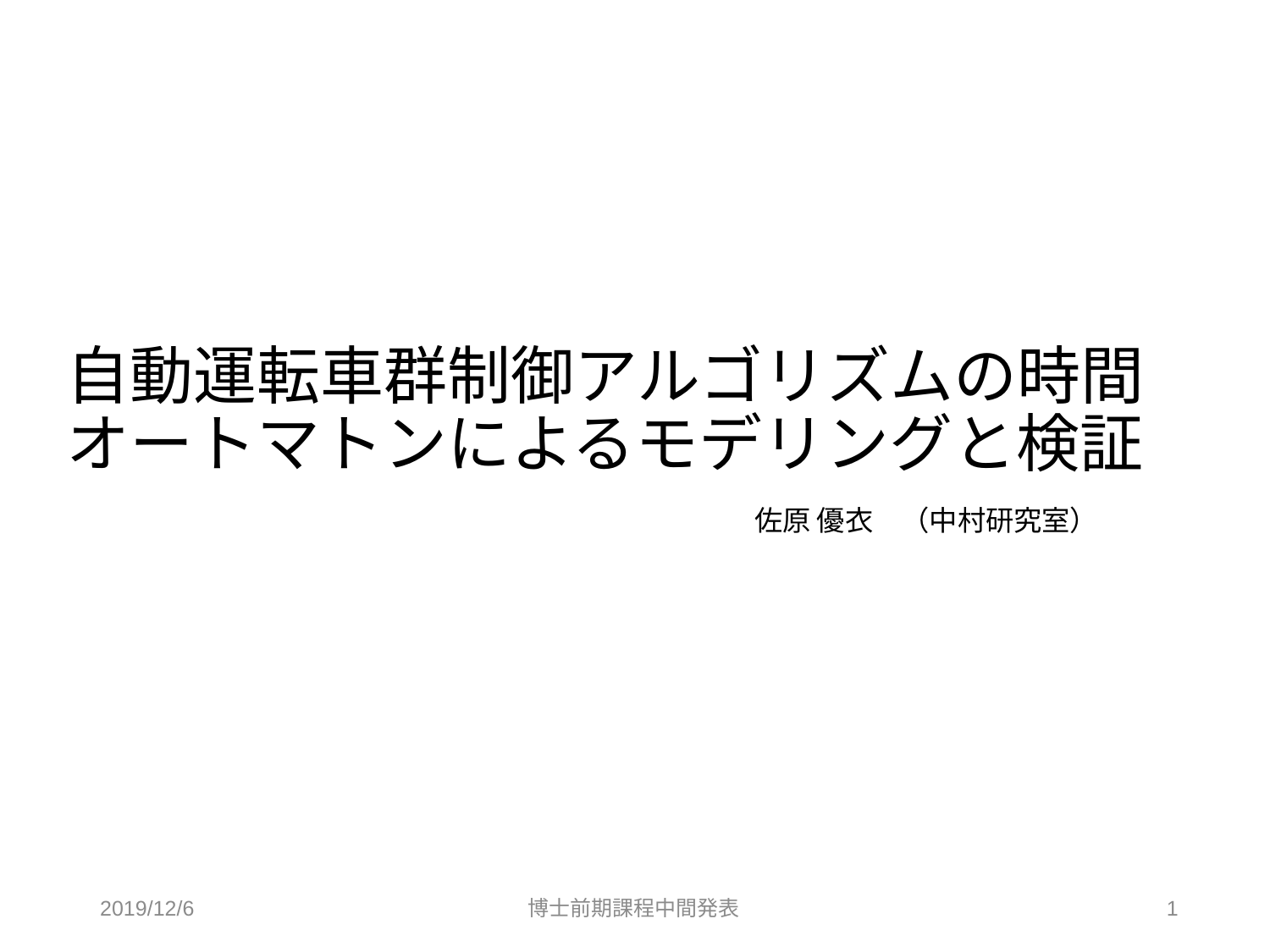

# 自動運転車群制御アルゴリズムの時間オートマトンによるモデリングと検証
佐原 優衣　（中村研究室）
1
2019/12/6
博士前期課程中間発表